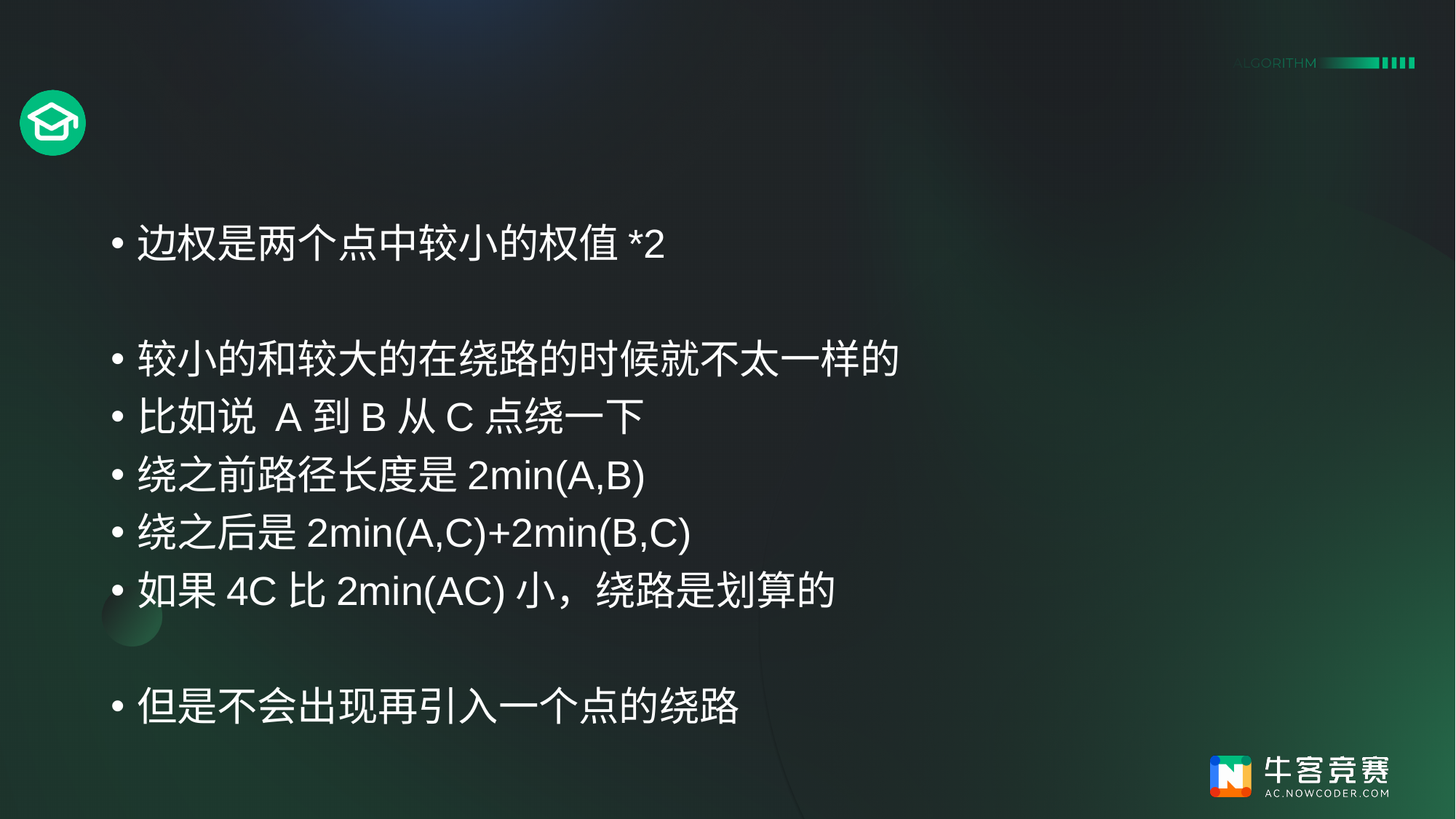

#
边权是两个点中较小的权值*2

较小的和较大的在绕路的时候就不太一样的
比如说 A到B从C点绕一下
绕之前路径长度是2min(A,B)
绕之后是2min(A,C)+2min(B,C)
如果4C比2min(AC)小，绕路是划算的

但是不会出现再引入一个点的绕路